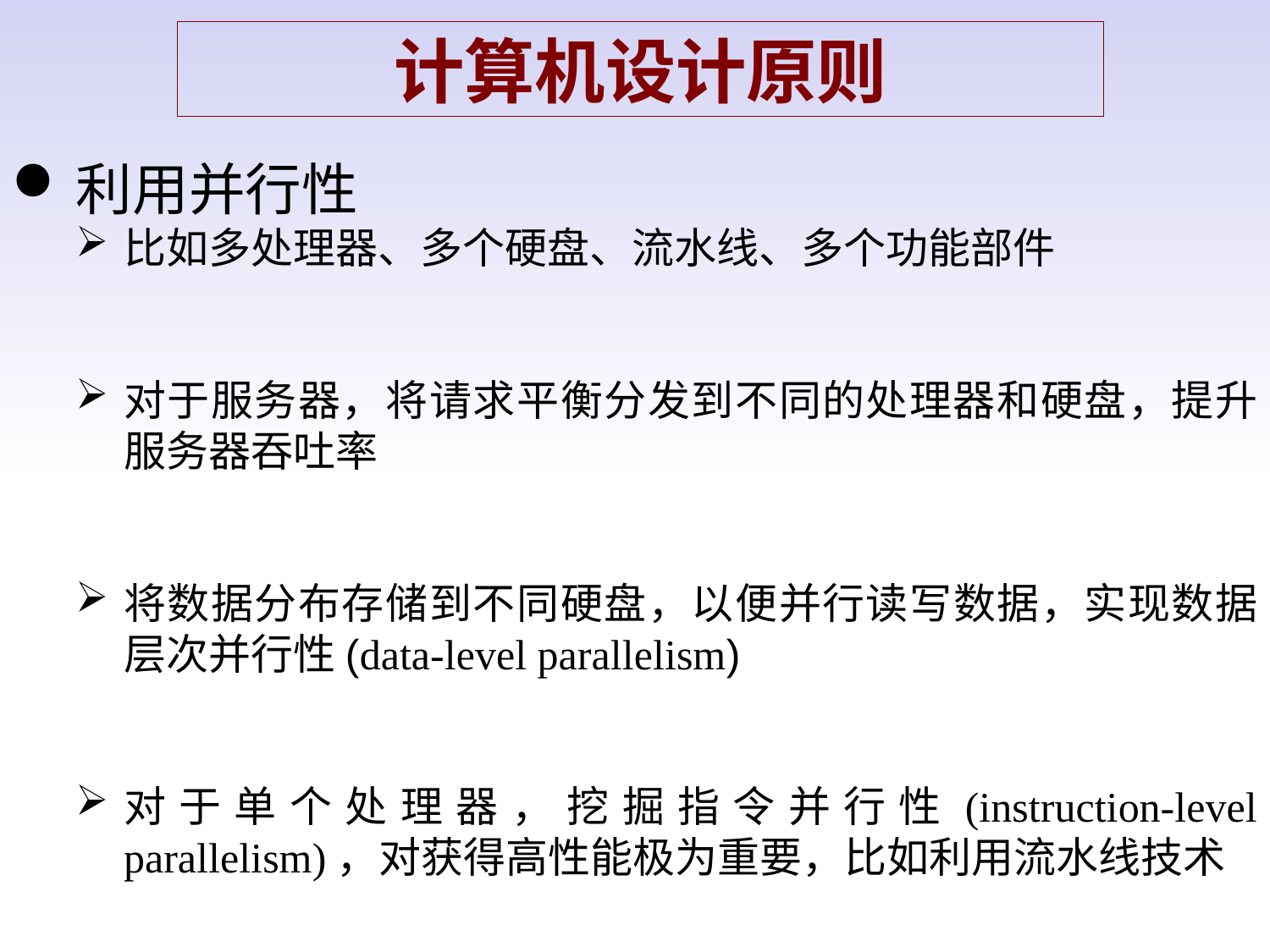

计算机设计原则
利用并行性
比如多处理器、多个硬盘、流水线、多个功能部件

对于服务器，将请求平衡分发到不同的处理器和硬盘，提升服务器吞吐率

将数据分布存储到不同硬盘，以便并行读写数据，实现数据层次并行性(data-level parallelism)

对于单个处理器，挖掘指令并行性(instruction-level parallelism)，对获得高性能极为重要，比如利用流水线技术